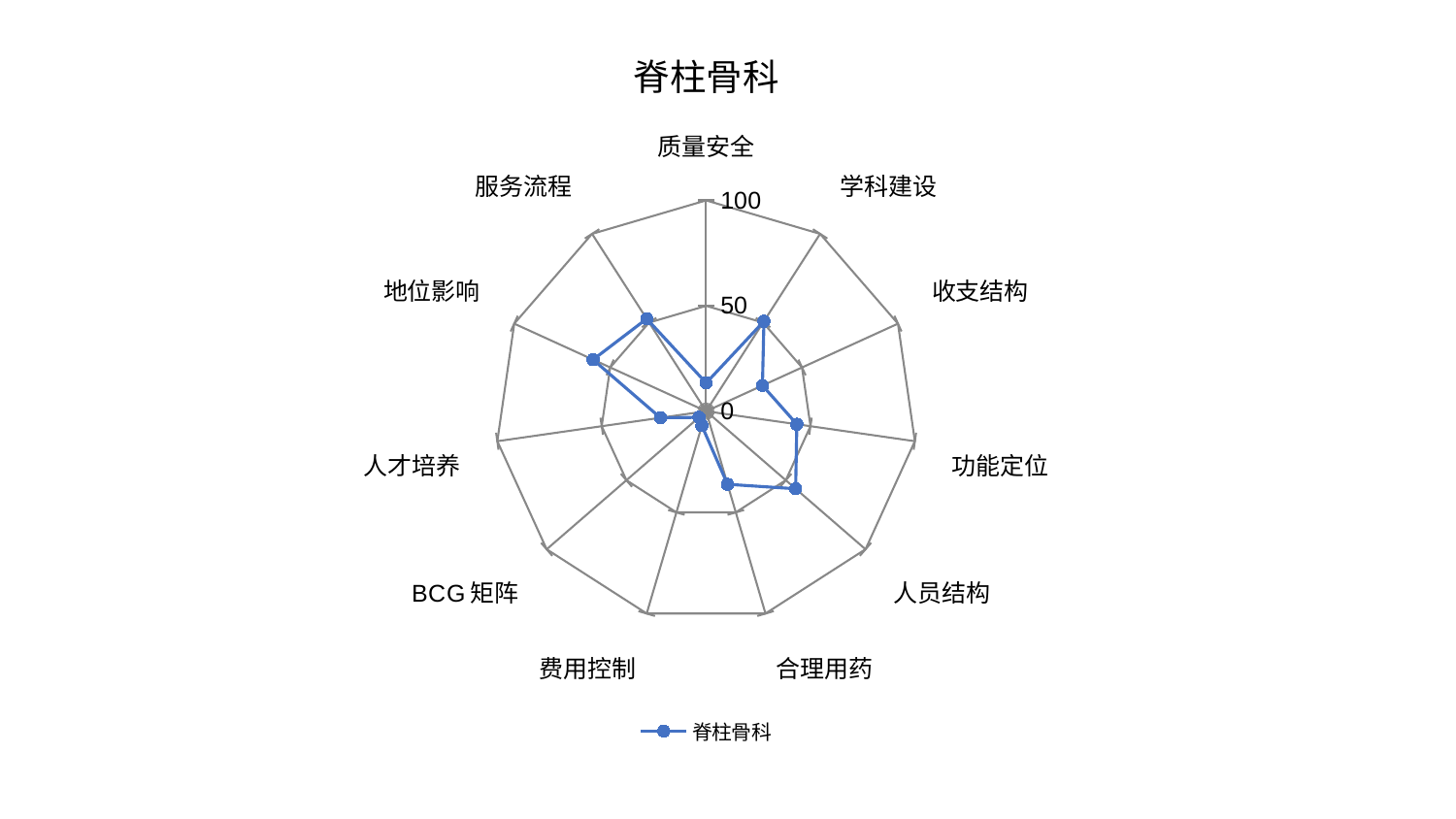

### Chart: 脊柱骨科

| Category | 脊柱骨科 |
|---|---|
| 质量安全 | 13.409483368493047 |
| 学科建设 | 50.71509708265405 |
| 收支结构 | 29.371234000304526 |
| 功能定位 | 43.48198130926102 |
| 人员结构 | 56.167012532115805 |
| 合理用药 | 36.13739982722079 |
| 费用控制 | 7.1427044108970374 |
| BCG矩阵 | 4.451871157150017 |
| 人才培养 | 21.899422778685675 |
| 地位影响 | 58.93296178066279 |
| 服务流程 | 52.10862407798812 |
175